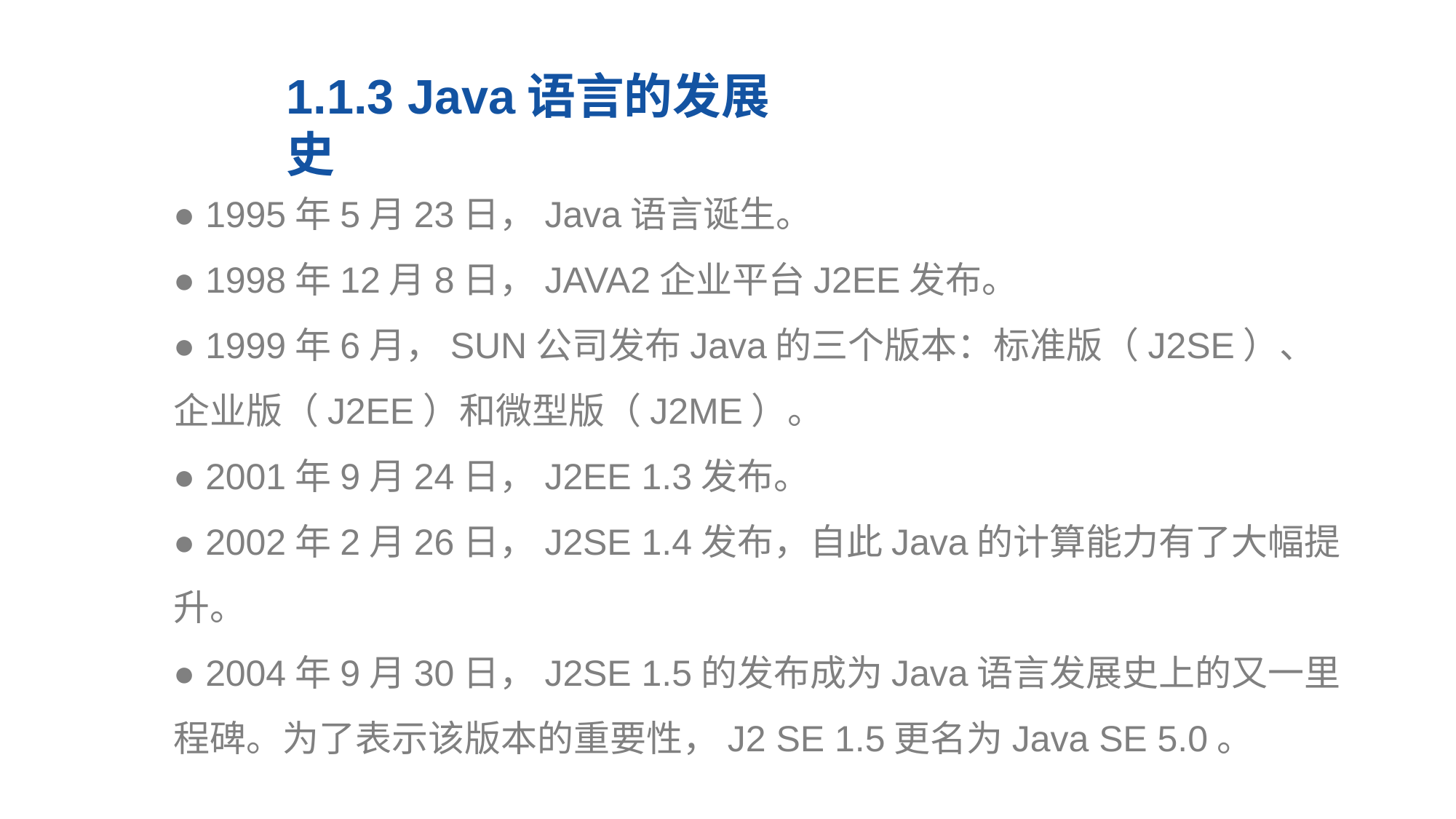

1.1.3 Java语言的发展史
● 1995年5月23日，Java语言诞生。
● 1998年12月8日，JAVA2企业平台J2EE发布。
● 1999年6月，SUN公司发布Java的三个版本：标准版（J2SE）、企业版（J2EE）和微型版（J2ME）。
● 2001年9月24日，J2EE 1.3发布。
● 2002年2月26日，J2SE 1.4发布，自此Java的计算能力有了大幅提升。
● 2004年9月30日，J2SE 1.5的发布成为Java语言发展史上的又一里程碑。为了表示该版本的重要性，J2 SE 1.5更名为Java SE 5.0。